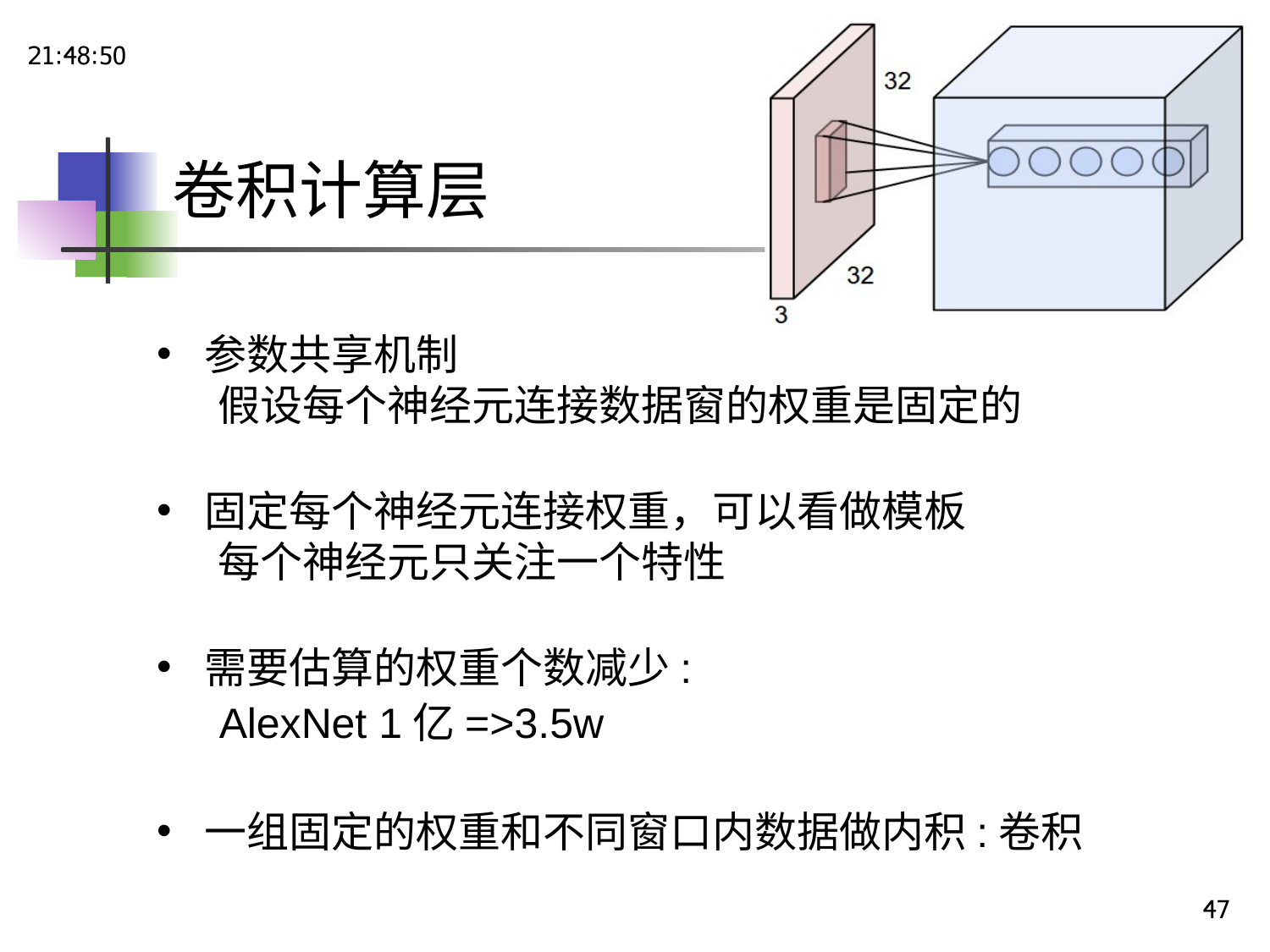

21:48:50

# 卷积计算层
参数共享机制
假设每个神经元连接数据窗的权重是固定的

固定每个神经元连接权重，可以看做模板
每个神经元只关注一个特性

需要估算的权重个数减少:
	AlexNet 1亿=>3.5w

一组固定的权重和不同窗口内数据做内积:卷积
47